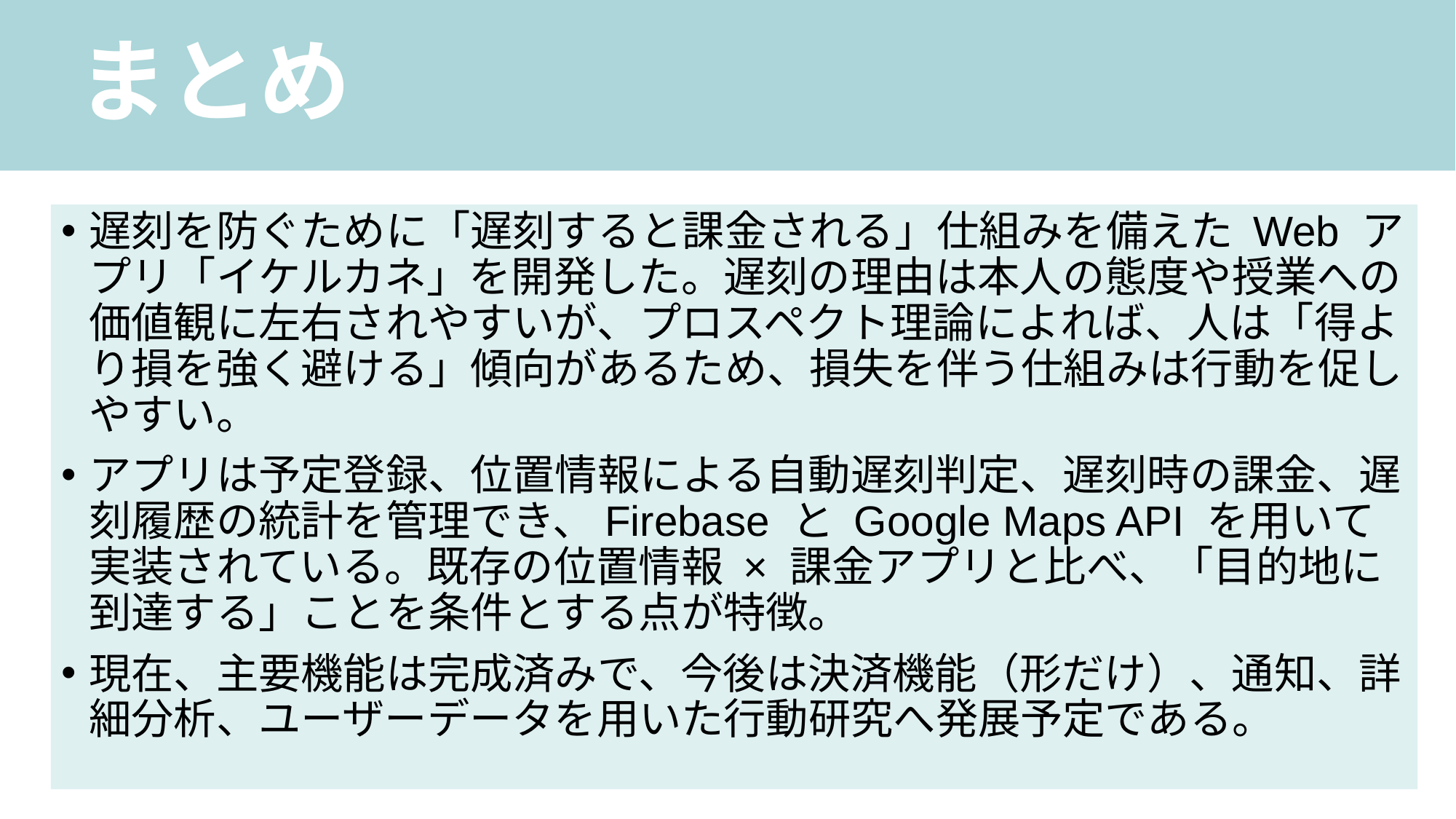

# まとめ
遅刻を防ぐために「遅刻すると課金される」仕組みを備えた Web アプリ「イケルカネ」を開発した。遅刻の理由は本人の態度や授業への価値観に左右されやすいが、プロスペクト理論によれば、人は「得より損を強く避ける」傾向があるため、損失を伴う仕組みは行動を促しやすい。
アプリは予定登録、位置情報による自動遅刻判定、遅刻時の課金、遅刻履歴の統計を管理でき、Firebase と Google Maps API を用いて実装されている。既存の位置情報 × 課金アプリと比べ、「目的地に到達する」ことを条件とする点が特徴。
現在、主要機能は完成済みで、今後は決済機能（形だけ）、通知、詳細分析、ユーザーデータを用いた行動研究へ発展予定である。